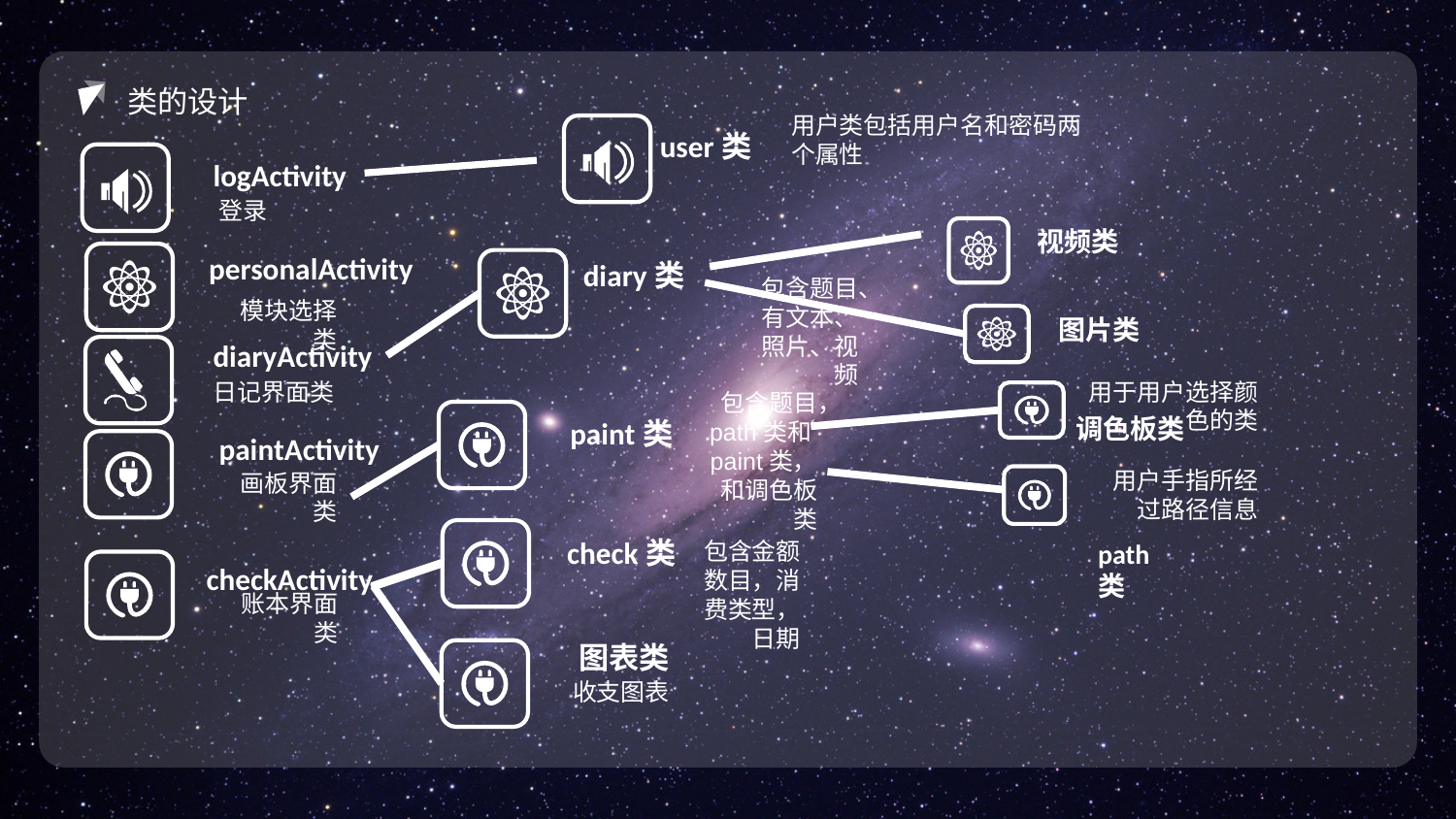

类的设计

用户类包括用户名和密码两个属性

user类

logActivity
登录
视频类

personalActivity

模块选择类
diary类

包含题目、有文本、照片、视频
图片类

diaryActivity

用于用户选择颜色的类

日记界面类
包含题目，path类和paint类，和调色板类

调色板类
paint类
paintActivity

画板界面类
用户手指所经过路径信息

包含金额数目，消费类型，日期
check类
path类

账本界面类
checkActivity
图表类

收支图表